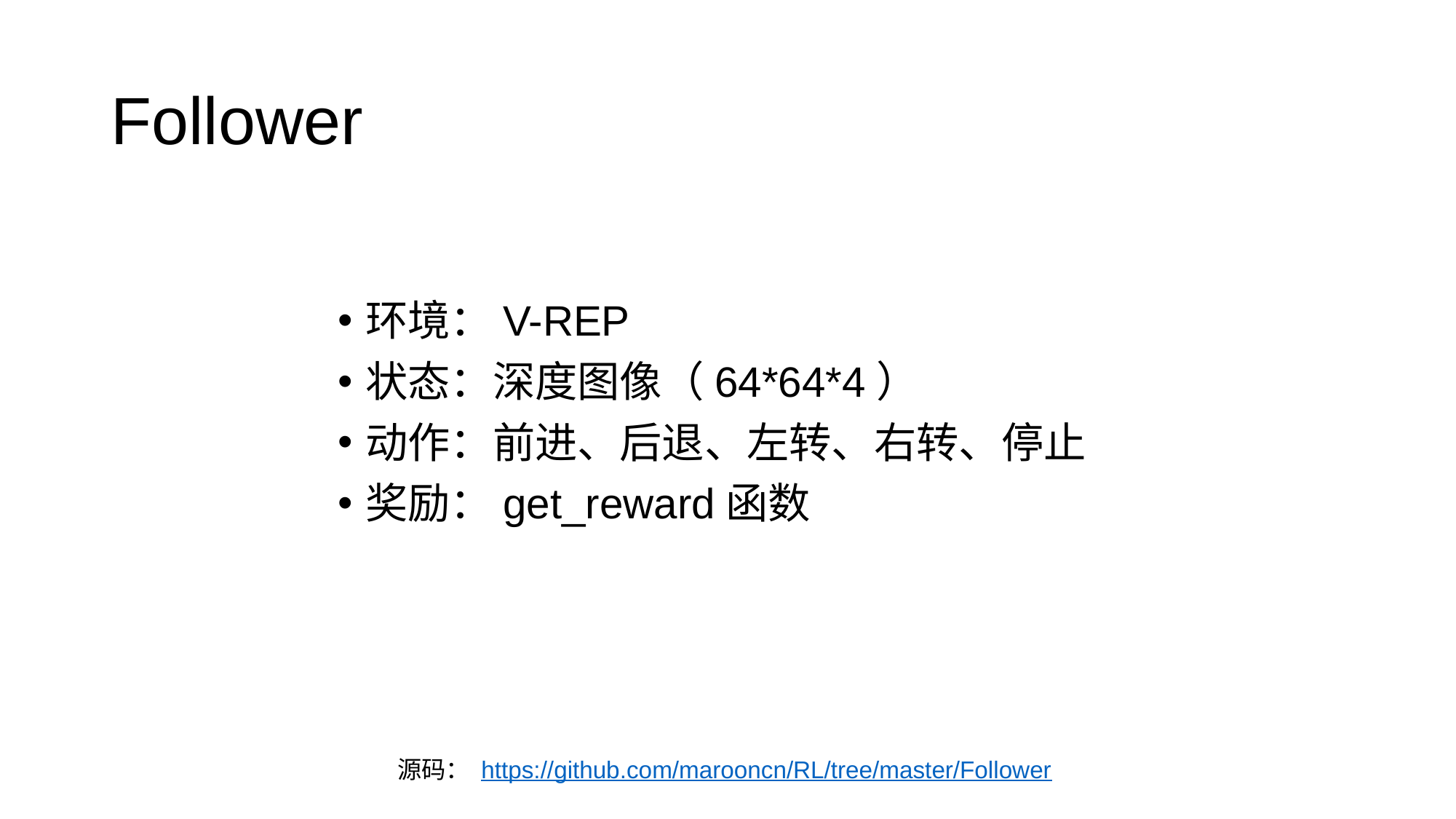

# Follower
环境：V-REP
状态：深度图像（64*64*4）
动作：前进、后退、左转、右转、停止
奖励：get_reward函数
源码： https://github.com/marooncn/RL/tree/master/Follower